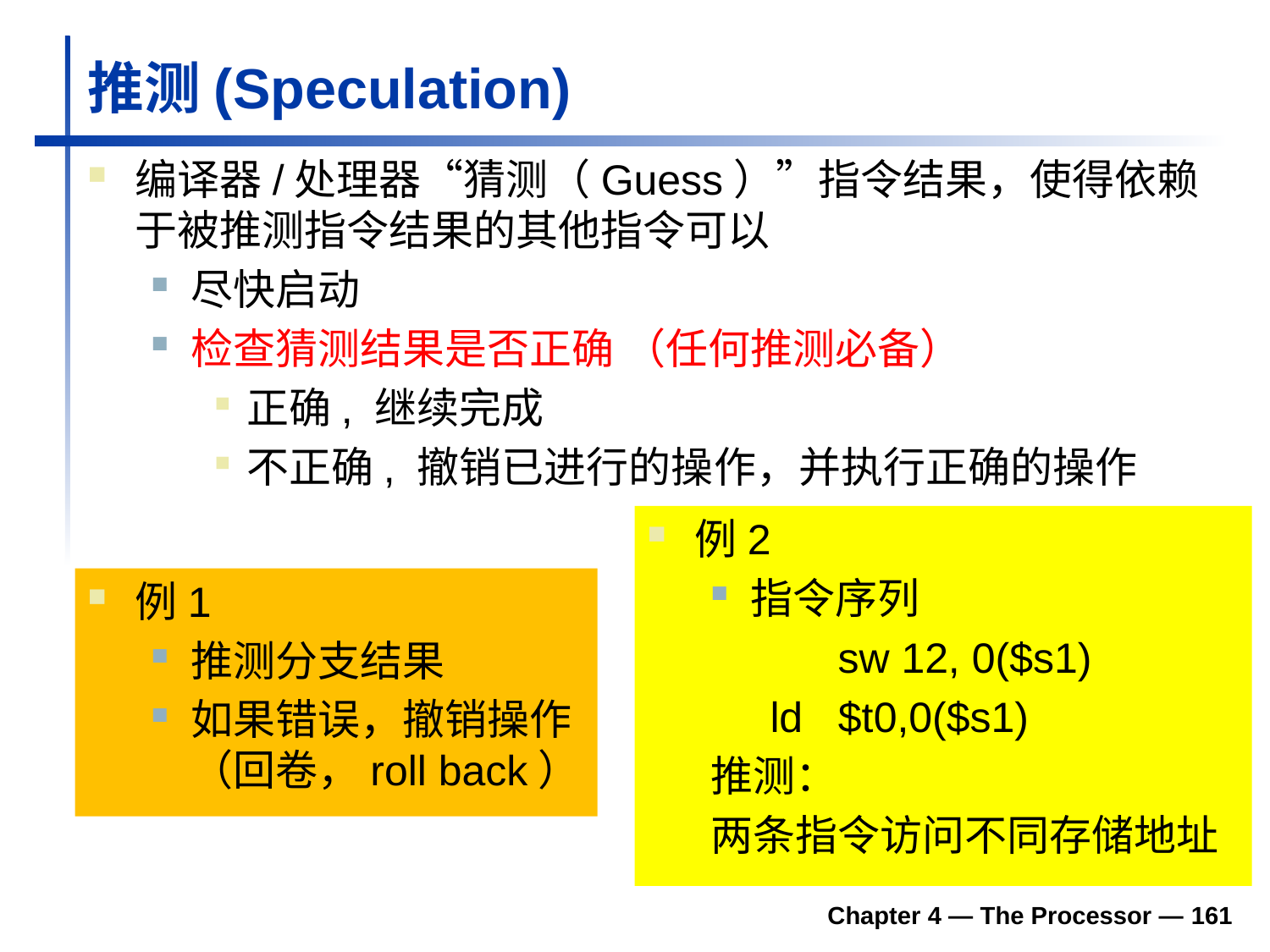

# 推测(Speculation)
编译器/处理器“猜测（Guess）”指令结果，使得依赖于被推测指令结果的其他指令可以
尽快启动
检查猜测结果是否正确 （任何推测必备）
正确, 继续完成
不正确, 撤销已进行的操作，并执行正确的操作
例2
指令序列
	sw 12, 0($s1)
     ld   $t0,0($s1)
推测：
两条指令访问不同存储地址
例1
推测分支结果
如果错误，撤销操作（回卷，roll back）
Chapter 4 — The Processor — 161